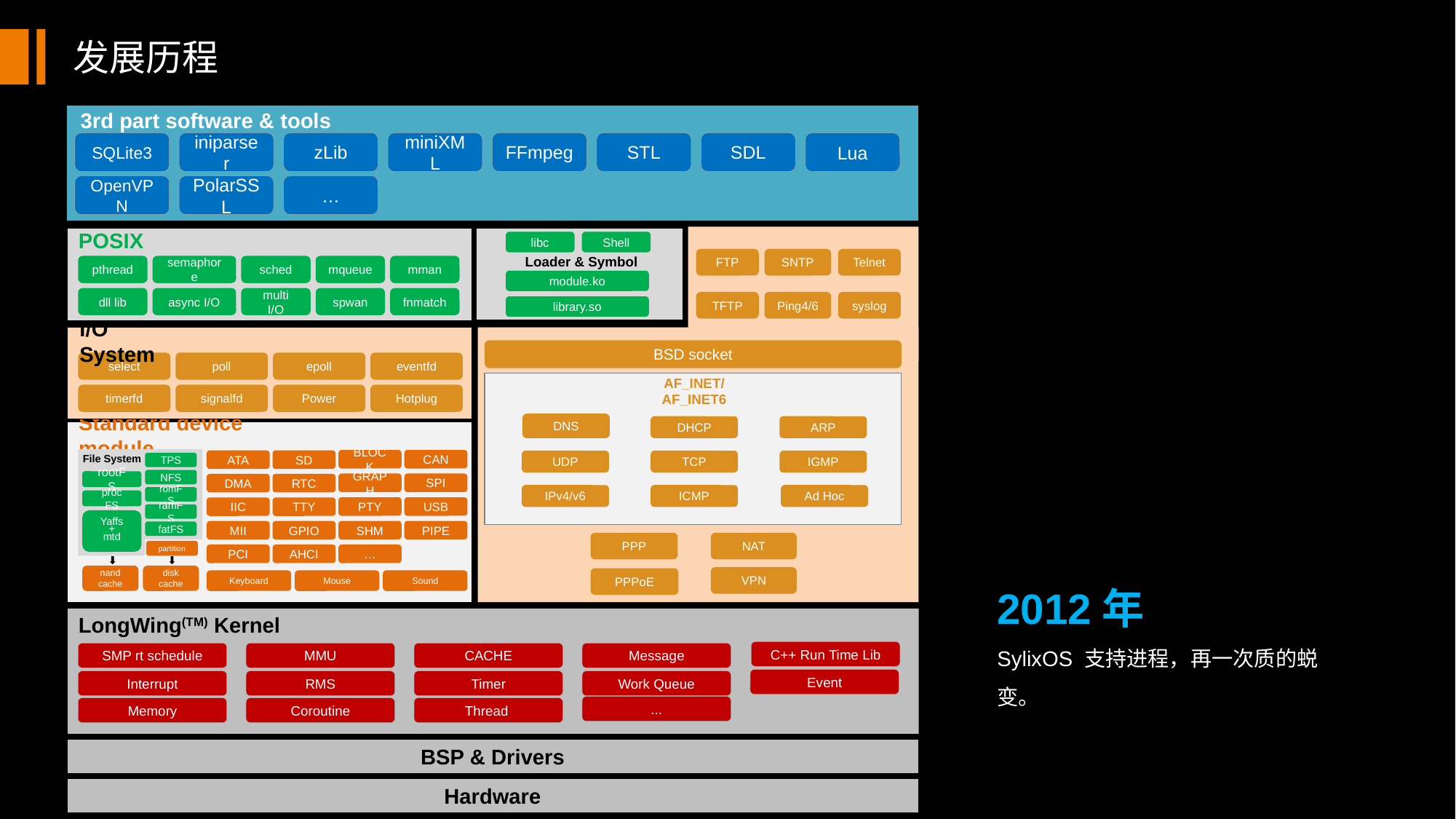

发展历程
3rd part software & tools

SQLite3
iniparser
zLib
miniXML
FFmpeg
STL
SDL
Lua
OpenVPN
PolarSSL
…
POSIX

libc
Shell
Loader & Symbol
FTP
SNTP
Telnet
pthread
semaphore
sched
mqueue
mman
module.ko
dll lib
async I/O
multi I/O
spwan
fnmatch
TFTP
Ping4/6
syslog
library.so
I/O System

BSD socket
select
poll
epoll
eventfd

AF_INET/AF_INET6
timerfd
signalfd
Power
Hotplug
DNS
DHCP
ARP
Standard device module

File System
BLOCK
CAN
ATA
SD
UDP
TCP
IGMP
TPS
NFS
rootFS
GRAPH
SPI
DMA
RTC
IPv4/v6
ICMP
Ad Hoc
romFS
proc FS
PTY
USB
IIC
TTY
ramFS
Yaffs
+
mtd
SHM
PIPE
MII
GPIO
fatFS
PPP
NAT
partition
PCI
AHCI
…
2012年
SylixOS 支持进程，再一次质的蜕变。

disk cache
nand cache
VPN
PPPoE
Keyboard
Mouse
Sound
LongWing(TM) Kernel

C++ Run Time Lib
SMP rt schedule
MMU
CACHE
Message
Event
Interrupt
RMS
Timer
Work Queue
...
Memory
Coroutine
Thread
Architecture
BSP & Drivers
Hardware